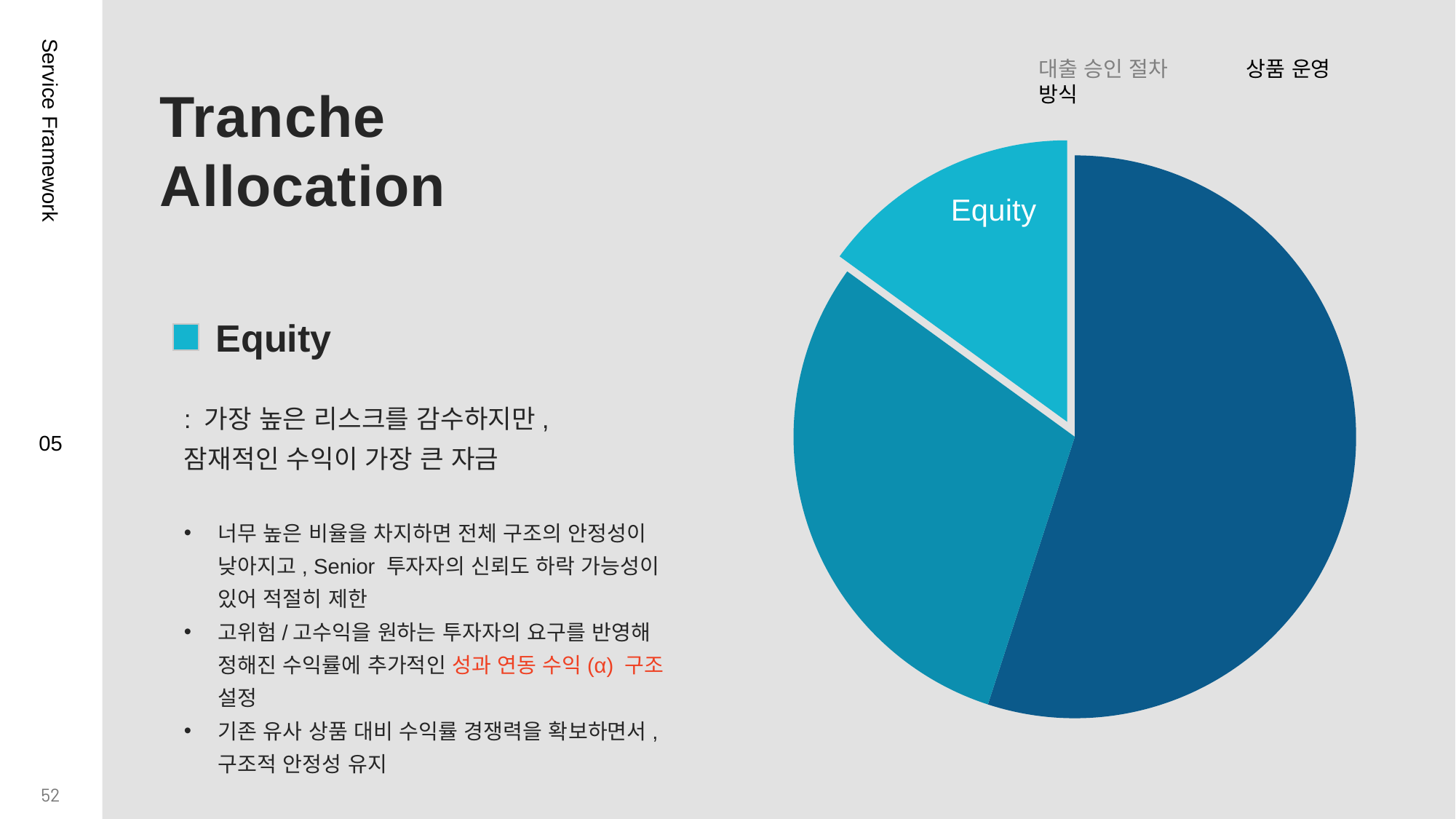

대출 승인 절차             상품 운영 방식
Tranche
Allocation

### Chart

| Category | 판매 |
|---|---|
| Senior | 55.0 |
| Mezzanine | 30.0 |
| Equity | 15.0 |
Service Framework
Equity

: 가장 높은 리스크를 감수하지만, 잠재적인 수익이 가장 큰 자금
05
너무 높은 비율을 차지하면 전체 구조의 안정성이 낮아지고, Senior 투자자의 신뢰도 하락 가능성이 있어 적절히 제한
고위험/고수익을 원하는 투자자의 요구를 반영해 정해진 수익률에 추가적인 성과 연동 수익(α) 구조 설정
기존 유사 상품 대비 수익률 경쟁력을 확보하면서, 구조적 안정성 유지
52